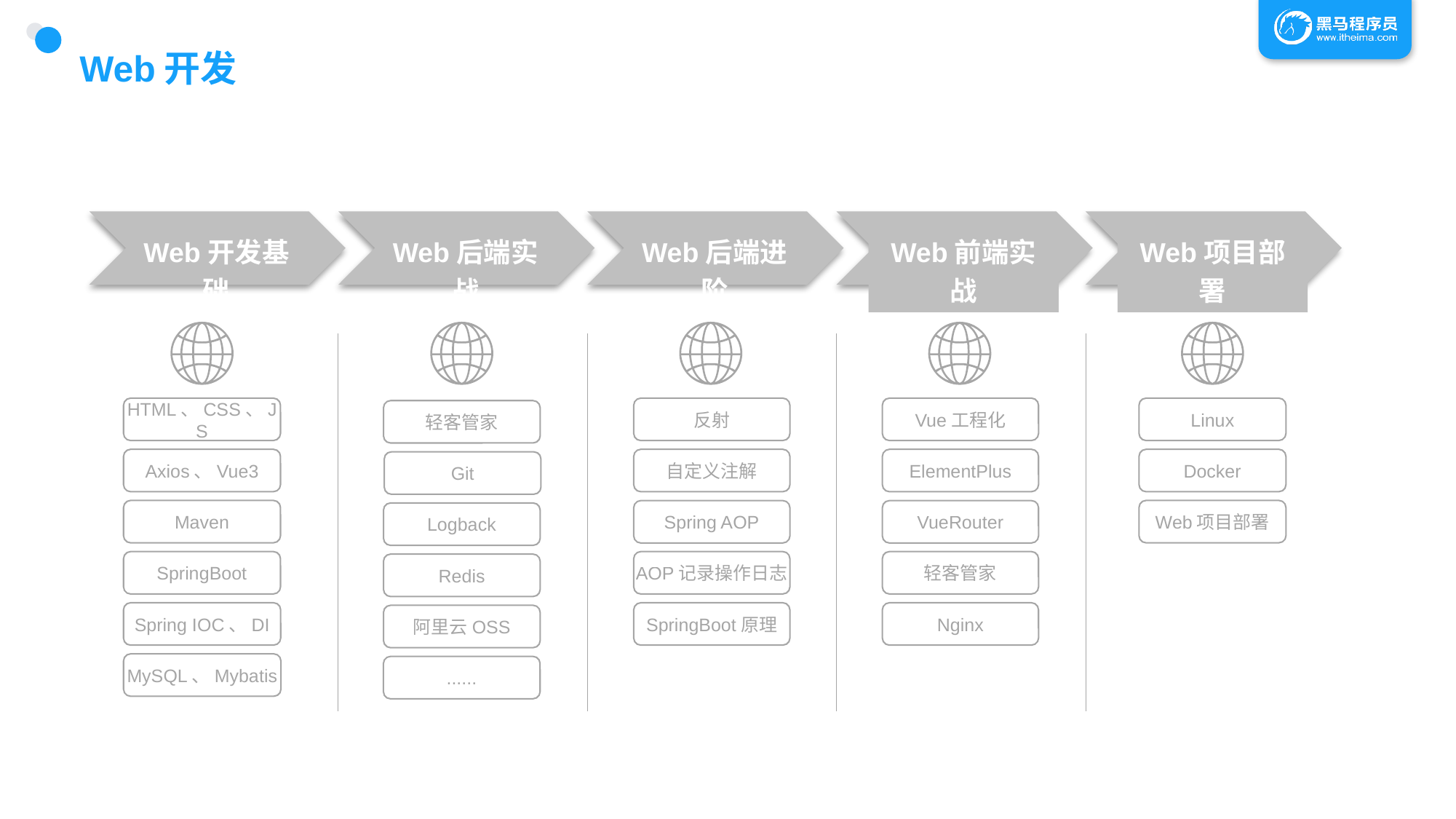

# Web开发

Web前端实战

Web项目部署
Web开发基础
Web后端实战
Web后端进阶

Vue工程化
HTML、CSS、JS
反射
Linux
轻客管家
ElementPlus
Docker
Axios、Vue3
自定义注解
Git
Web项目部署
Maven
VueRouter
Spring AOP
Logback
轻客管家
SpringBoot
AOP记录操作日志
Redis
Nginx
Spring IOC、DI
SpringBoot原理
阿里云OSS
MySQL、Mybatis
......